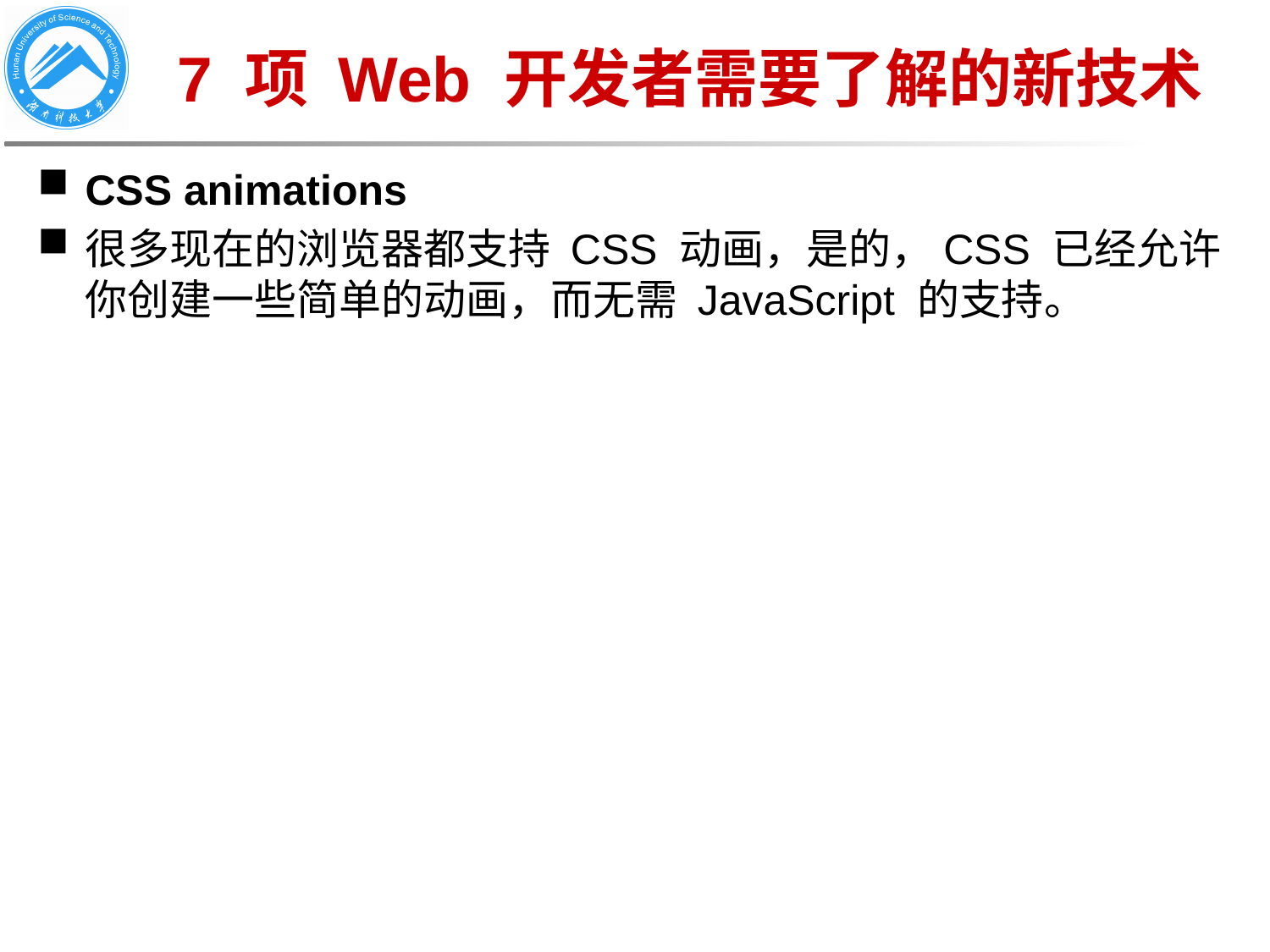

7 项 Web 开发者需要了解的新技术
CSS animations
很多现在的浏览器都支持 CSS 动画，是的，CSS 已经允许你创建一些简单的动画，而无需 JavaScript 的支持。